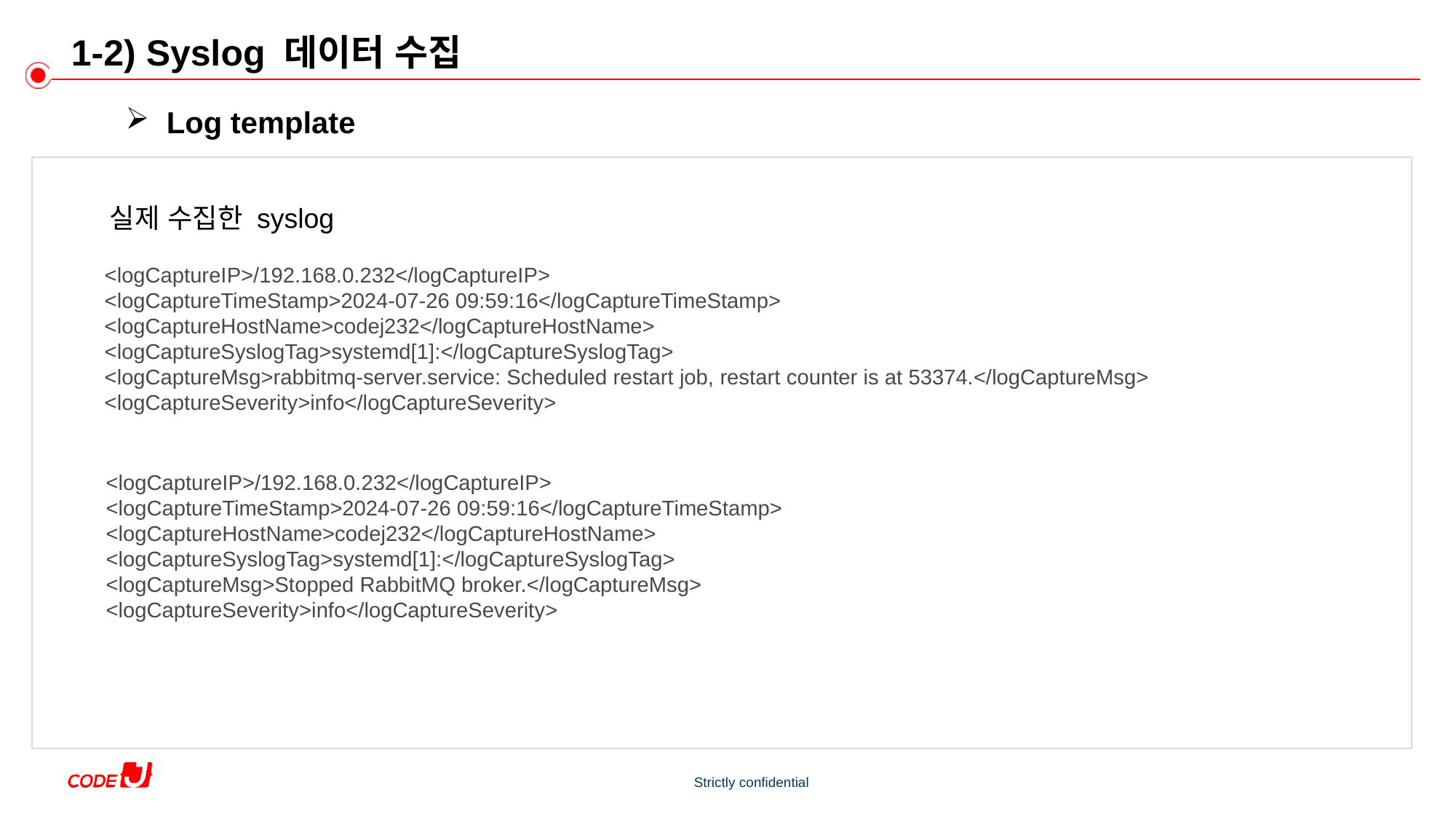

# 1-2) Syslog 데이터 수집
Log template

실제 수집한 syslog
<logCaptureIP>/192.168.0.232</logCaptureIP>
<logCaptureTimeStamp>2024-07-26 09:59:16</logCaptureTimeStamp>
<logCaptureHostName>codej232</logCaptureHostName>
<logCaptureSyslogTag>systemd[1]:</logCaptureSyslogTag>
<logCaptureMsg>rabbitmq-server.service: Scheduled restart job, restart counter is at 53374.</logCaptureMsg>
<logCaptureSeverity>info</logCaptureSeverity>
<logCaptureIP>/192.168.0.232</logCaptureIP>
<logCaptureTimeStamp>2024-07-26 09:59:16</logCaptureTimeStamp>
<logCaptureHostName>codej232</logCaptureHostName>
<logCaptureSyslogTag>systemd[1]:</logCaptureSyslogTag>
<logCaptureMsg>Stopped RabbitMQ broker.</logCaptureMsg>
<logCaptureSeverity>info</logCaptureSeverity>